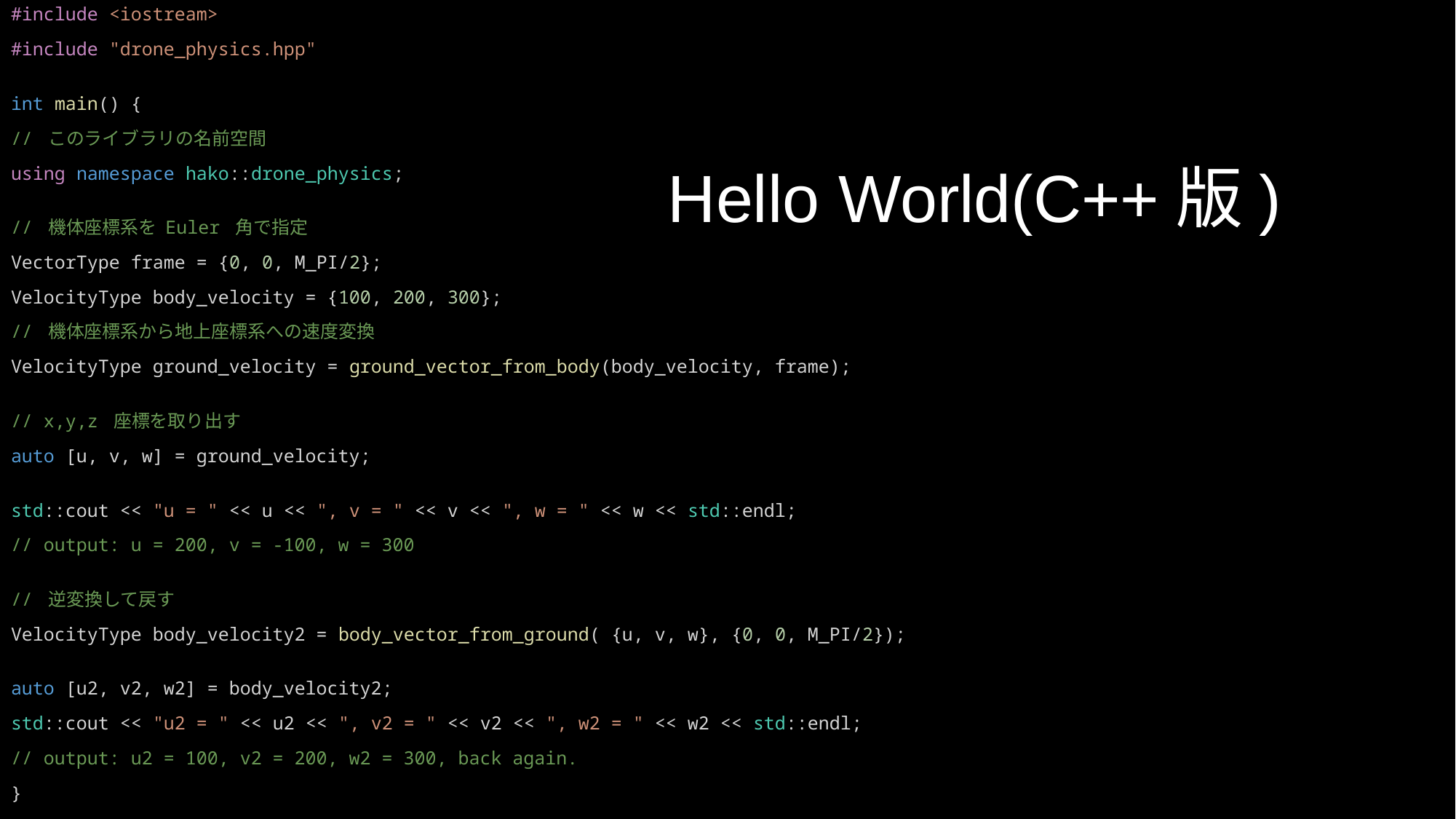

#include <iostream>
#include "drone_physics.hpp"
int main() {
// このライブラリの名前空間
using namespace hako::drone_physics;
// 機体座標系を Euler 角で指定
VectorType frame = {0, 0, M_PI/2};
VelocityType body_velocity = {100, 200, 300};
// 機体座標系から地上座標系への速度変換
VelocityType ground_velocity = ground_vector_from_body(body_velocity, frame);
// x,y,z 座標を取り出す
auto [u, v, w] = ground_velocity;
std::cout << "u = " << u << ", v = " << v << ", w = " << w << std::endl;
// output: u = 200, v = -100, w = 300
// 逆変換して戻す
VelocityType body_velocity2 = body_vector_from_ground( {u, v, w}, {0, 0, M_PI/2});
auto [u2, v2, w2] = body_velocity2;
std::cout << "u2 = " << u2 << ", v2 = " << v2 << ", w2 = " << w2 << std::endl;
// output: u2 = 100, v2 = 200, w2 = 300, back again.
}

# Hello World(C++版)